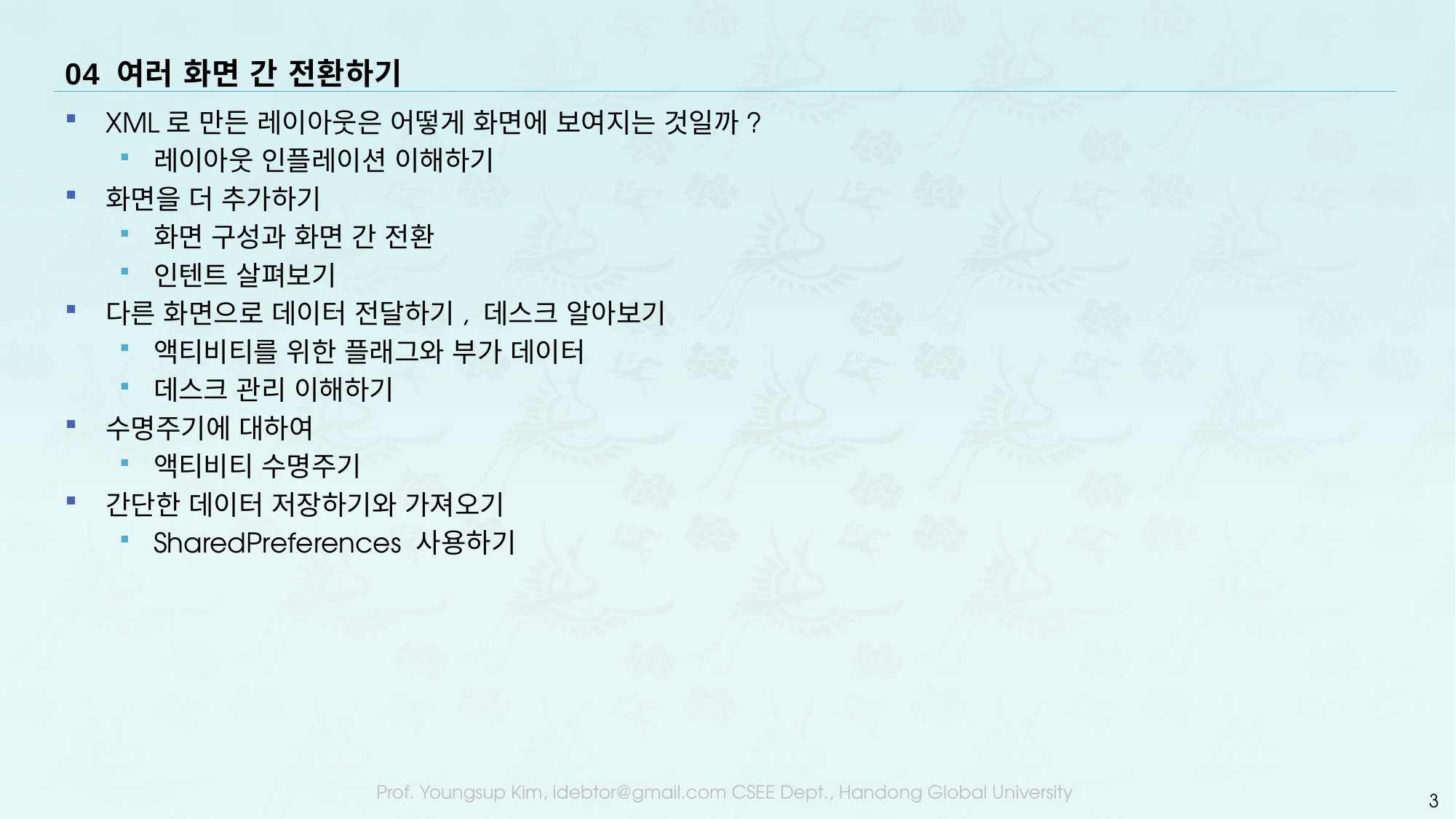

# 04 여러 화면 간 전환하기
XML로 만든 레이아웃은 어떻게 화면에 보여지는 것일까?
레이아웃 인플레이션 이해하기
화면을 더 추가하기
화면 구성과 화면 간 전환
인텐트 살펴보기
다른 화면으로 데이터 전달하기, 데스크 알아보기
액티비티를 위한 플래그와 부가 데이터
데스크 관리 이해하기
수명주기에 대하여
액티비티 수명주기
간단한 데이터 저장하기와 가져오기
SharedPreferences 사용하기
3